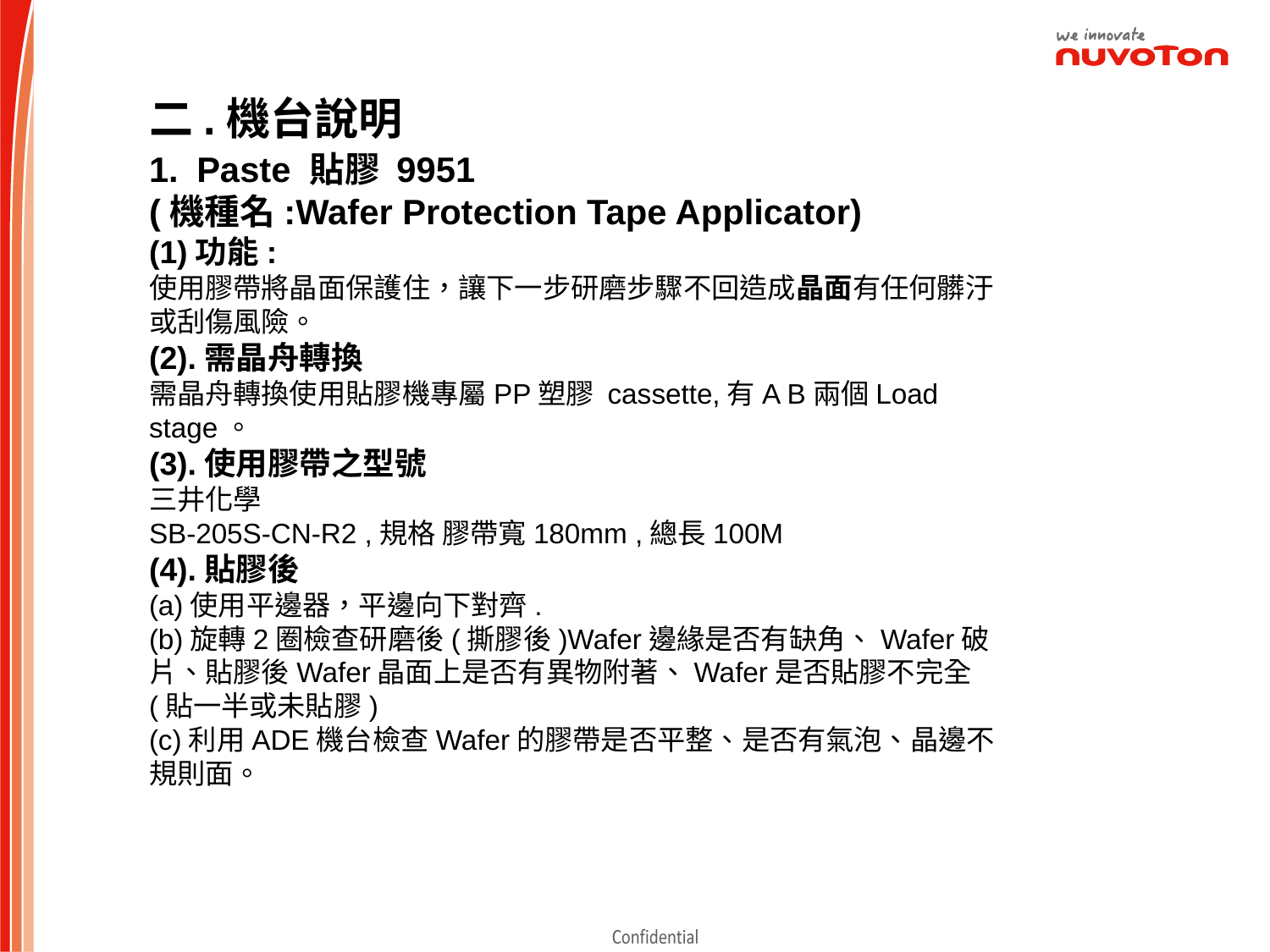

二.機台說明

Paste 貼膠 9951
(機種名:Wafer Protection Tape Applicator)
(1)功能:
使用膠帶將晶面保護住，讓下一步研磨步驟不回造成晶面有任何髒汙或刮傷風險。
(2).需晶舟轉換
需晶舟轉換使用貼膠機專屬PP塑膠 cassette,有A B兩個Load stage。
(3).使用膠帶之型號
三井化學
SB-205S-CN-R2 ,規格 膠帶寬180mm ,總長100M
(4).貼膠後
(a)使用平邊器，平邊向下對齊.
(b)旋轉2圈檢查研磨後(撕膠後)Wafer邊緣是否有缺角、Wafer破片、貼膠後Wafer晶面上是否有異物附著、Wafer是否貼膠不完全(貼一半或未貼膠)
(c)利用ADE機台檢查Wafer的膠帶是否平整、是否有氣泡、晶邊不規則面。